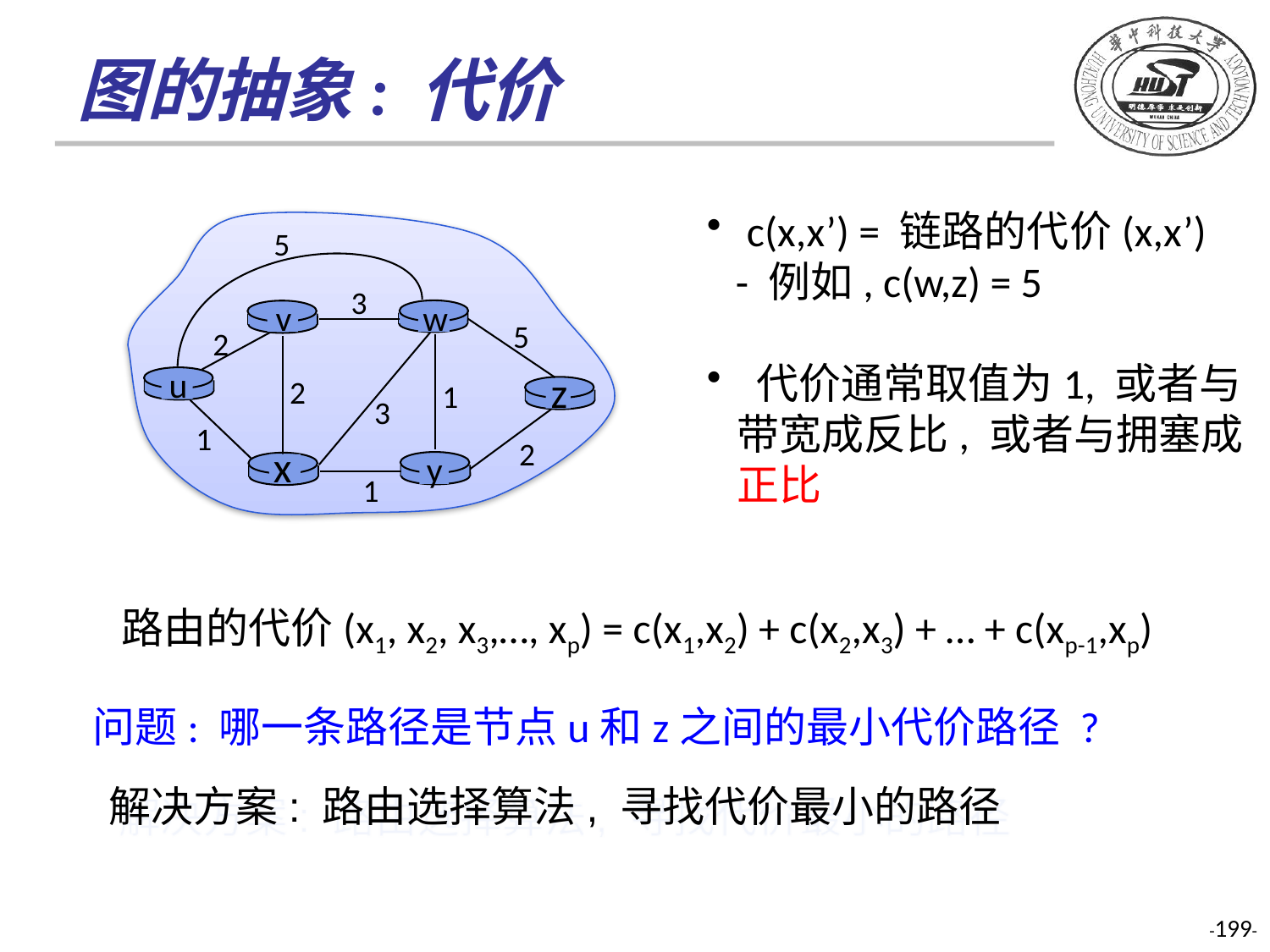

# 图的抽象: 代价
 c(x,x’) = 链路的代价(x,x’)
   - 例如, c(w,z) = 5

 代价通常取值为1, 或者与带宽成反比, 或者与拥塞成正比

5

3
v

w

5

2

u

z

2

1

3

1
2
x

y

1

路由的代价(x1, x2, x3,…, xp) = c(x1,x2) + c(x2,x3) + … + c(xp-1,xp)
问题: 哪一条路径是节点u和z之间的最小代价路径 ?
解决方案: 路由选择算法, 寻找代价最小的路径
-199-